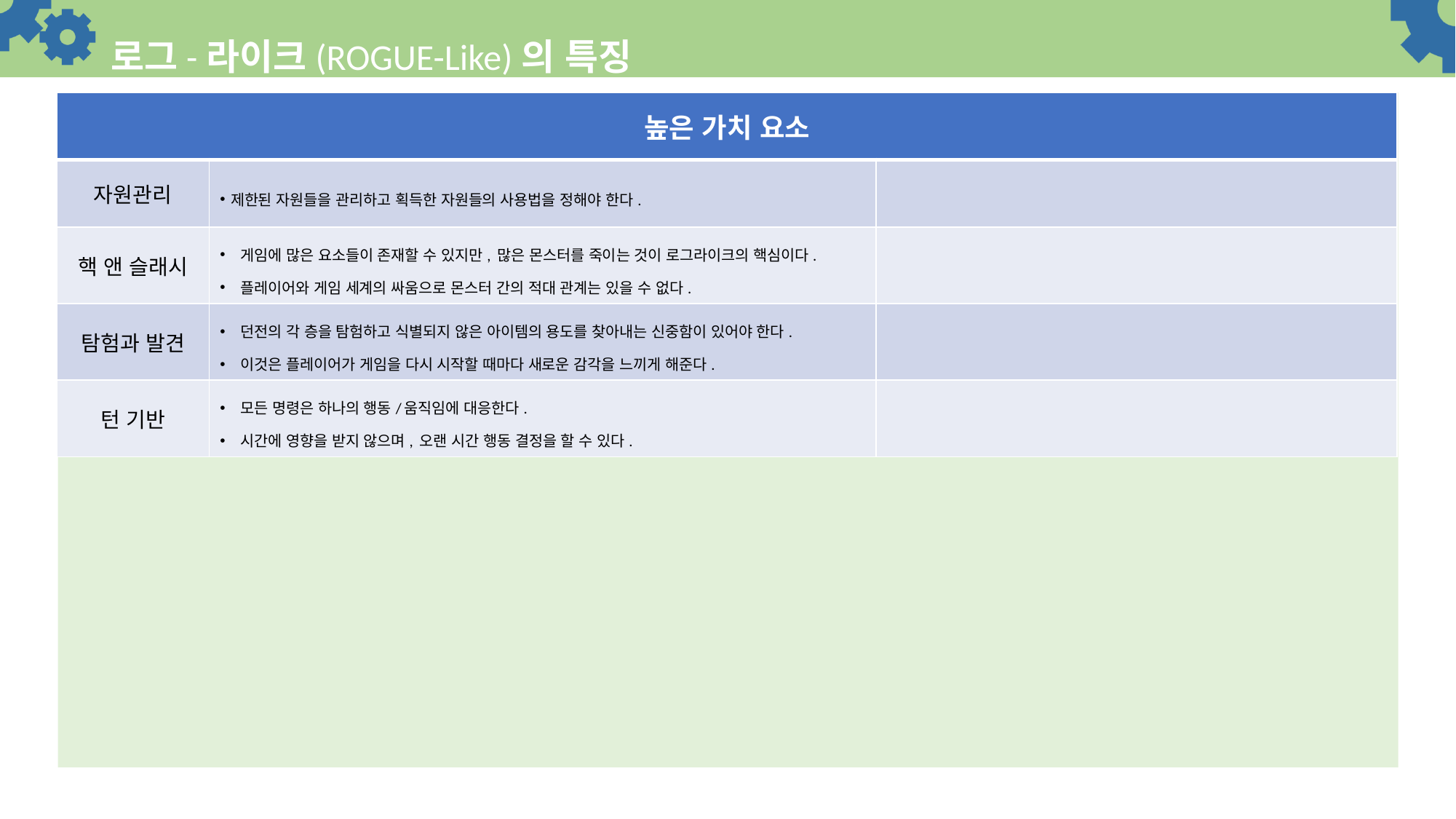

# 로그-라이크(ROGUE-Like)의 특징
자원관리
| 높은 가치 요소 |  |  |
| --- | --- | --- |
| 자원관리 | 제한된 자원들을 관리하고 획득한 자원들의 사용법을 정해야 한다. |  |
| 핵 앤 슬래시 | 게임에 많은 요소들이 존재할 수 있지만, 많은 몬스터를 죽이는 것이 로그라이크의 핵심이다. 플레이어와 게임 세계의 싸움으로 몬스터 간의 적대 관계는 있을 수 없다. |  |
| 탐험과 발견 | 던전의 각 층을 탐험하고 식별되지 않은 아이템의 용도를 찾아내는 신중함이 있어야 한다. 이것은 플레이어가 게임을 다시 시작할 때마다 새로운 감각을 느끼게 해준다. |  |
| 턴 기반 | 모든 명령은 하나의 행동/움직임에 대응한다. 시간에 영향을 받지 않으며, 오랜 시간 행동 결정을 할 수 있다. |  |
높은 가치요소
핵 앤 슬래시
탐험과 발견
턴 기반
랜덤 환경 생성
영속적 죽음
그리드 기반
비 모달 형식
복잡성
오늘날의 다른 게임들과 다른 점이 많다.
‘턴 기반’의 경우 다양한 의견이 많이 나오고 있다.
왜냐하면 ‘로그’가 나올 당시 PC사양 한계로 ‘턴 기반’을 사용한 것을 너무 일반화 해서 정리한 것이 아니냐는 의견이다.
핵심적인 부분은 ‘높은 가치요소’ 부분으로 위 요소들을 기반으로 만들어진 게임을 ‘로그 라이크’라고 한다.